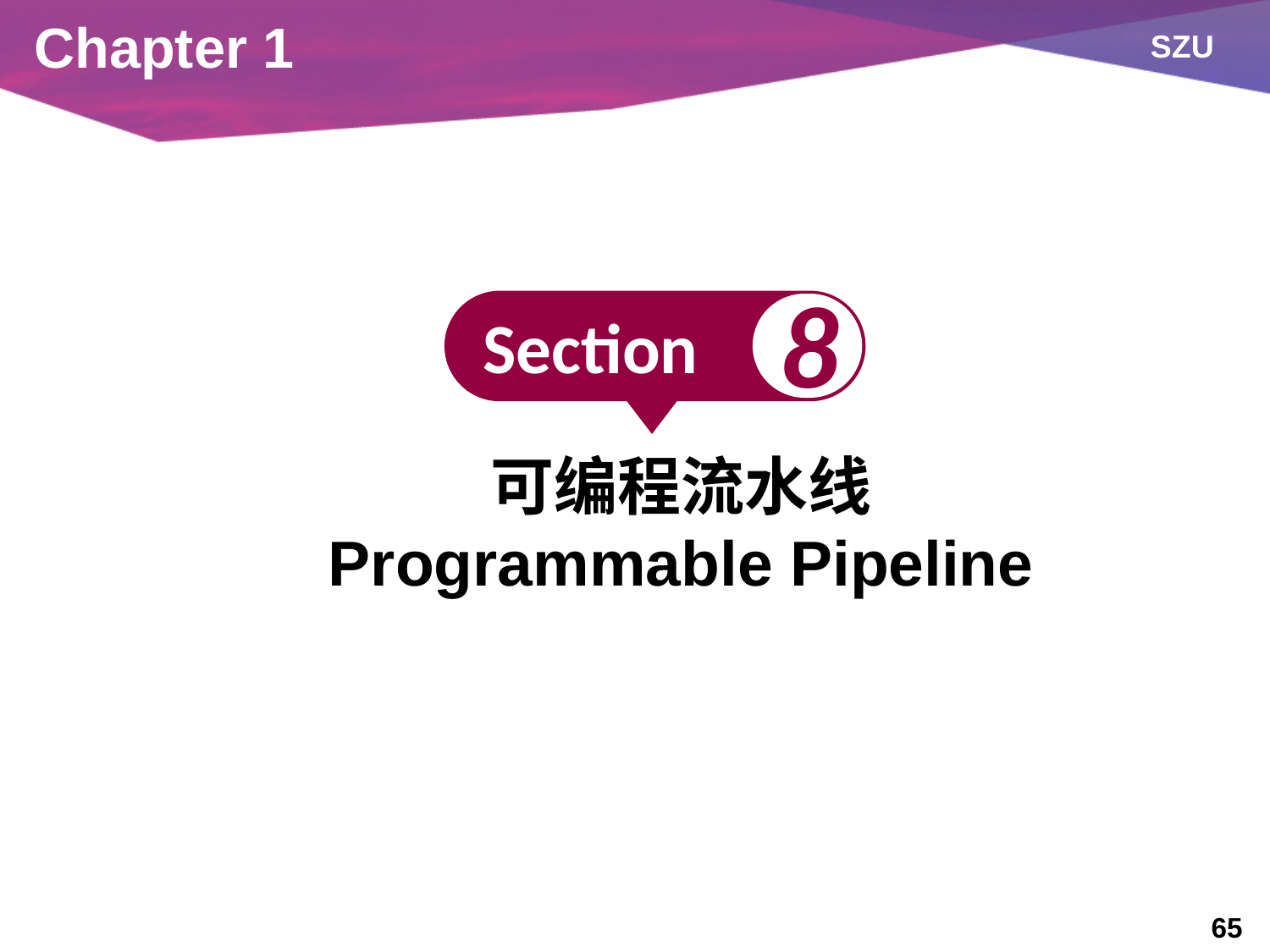

# Chapter 1
8

Section

可编程流水线
Programmable Pipeline
65